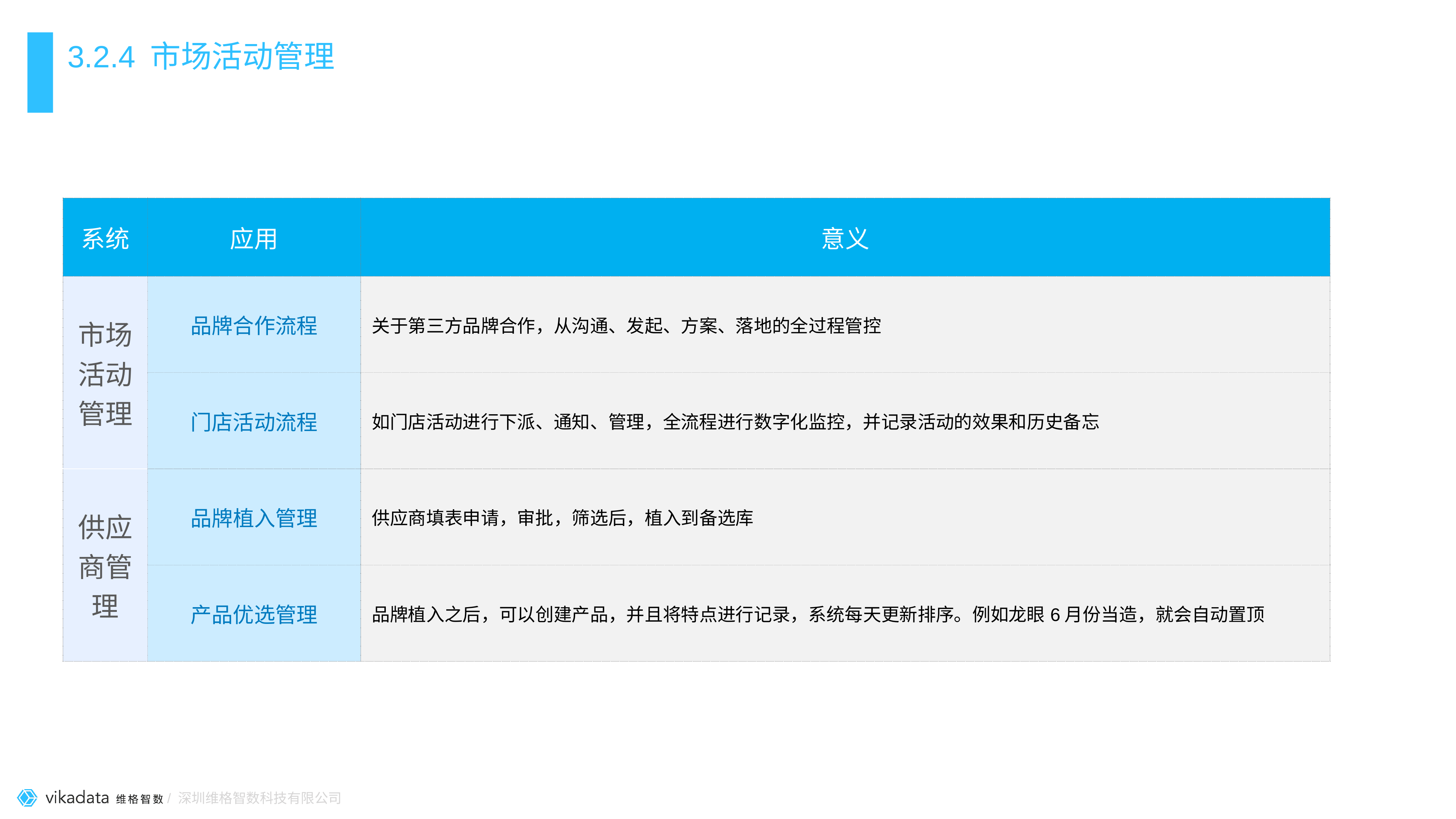

# 3.2.4 市场活动管理

| 系统 | 应用 | 意义 |
| --- | --- | --- |
| 市场活动管理 | 品牌合作流程 | 关于第三方品牌合作，从沟通、发起、方案、落地的全过程管控 |
|  | 门店活动流程 | 如门店活动进行下派、通知、管理，全流程进行数字化监控，并记录活动的效果和历史备忘 |
| 供应商管理 | 品牌植入管理 | 供应商填表申请，审批，筛选后，植入到备选库 |
|  | 产品优选管理 | 品牌植入之后，可以创建产品，并且将特点进行记录，系统每天更新排序。例如龙眼6月份当造，就会自动置顶 |